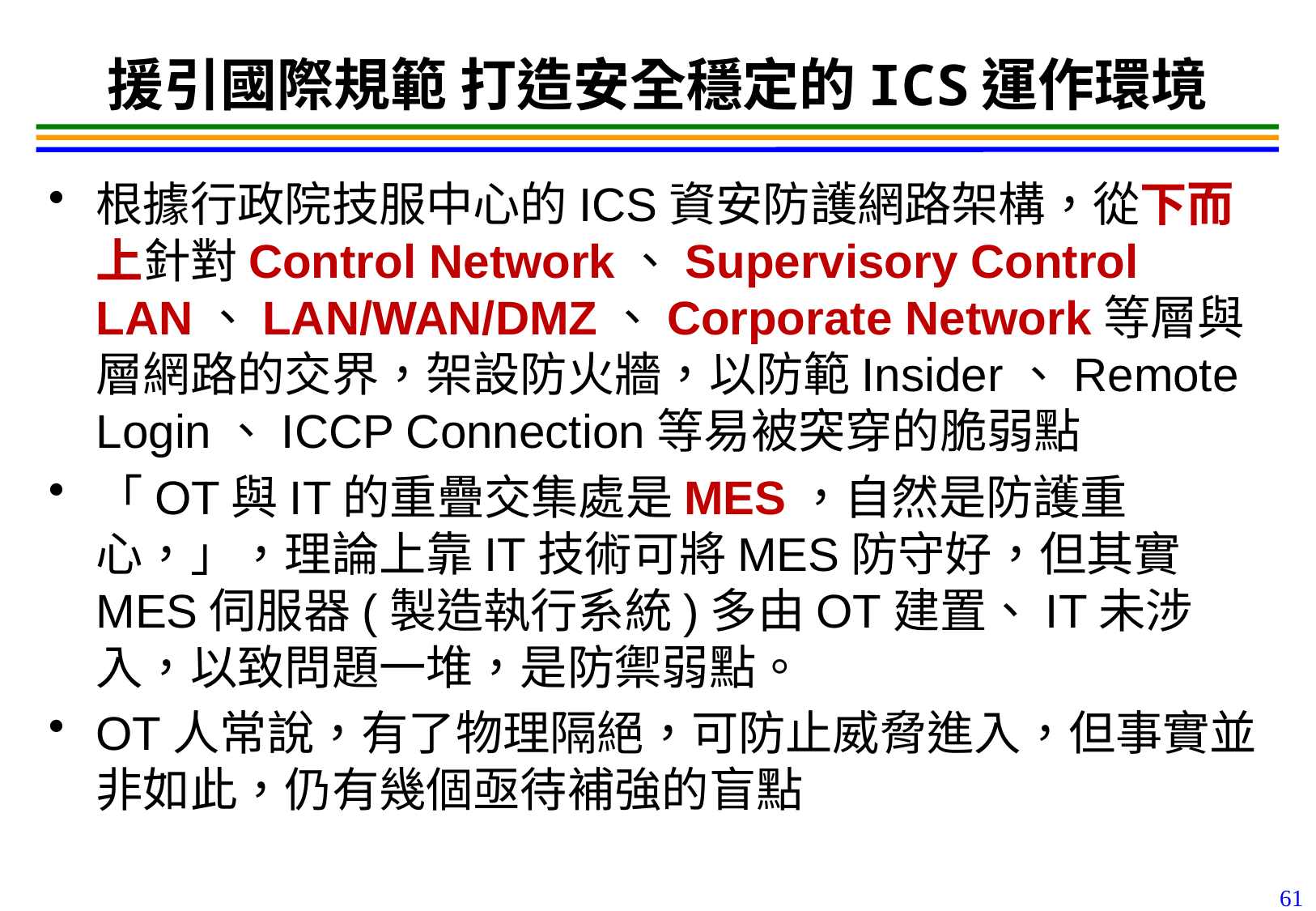

61
# 援引國際規範 打造安全穩定的ICS運作環境
根據行政院技服中心的ICS資安防護網路架構，從下而上針對Control Network、Supervisory Control LAN、LAN/WAN/DMZ、Corporate Network等層與層網路的交界，架設防火牆，以防範Insider、Remote Login、ICCP Connection等易被突穿的脆弱點
「OT與IT的重疊交集處是MES，自然是防護重心，」，理論上靠IT技術可將MES防守好，但其實MES伺服器(製造執行系統)多由OT建置、IT未涉入，以致問題一堆，是防禦弱點。
OT人常說，有了物理隔絕，可防止威脅進入，但事實並非如此，仍有幾個亟待補強的盲點